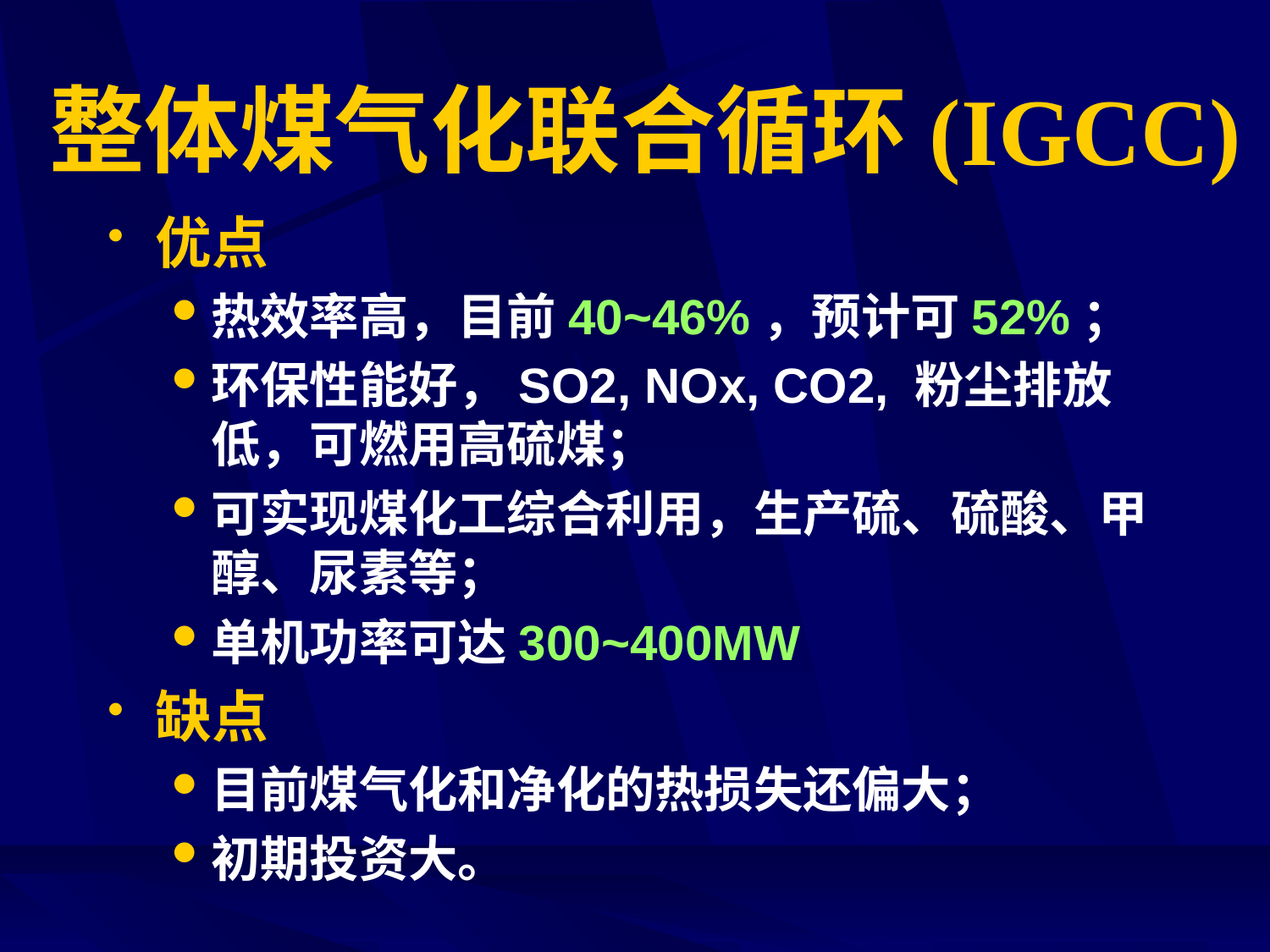

# 整体煤气化联合循环(IGCC)
优点
热效率高，目前40~46%，预计可52%；
环保性能好，SO2, NOx, CO2, 粉尘排放低，可燃用高硫煤；
可实现煤化工综合利用，生产硫、硫酸、甲醇、尿素等；
单机功率可达300~400MW
缺点
目前煤气化和净化的热损失还偏大；
初期投资大。